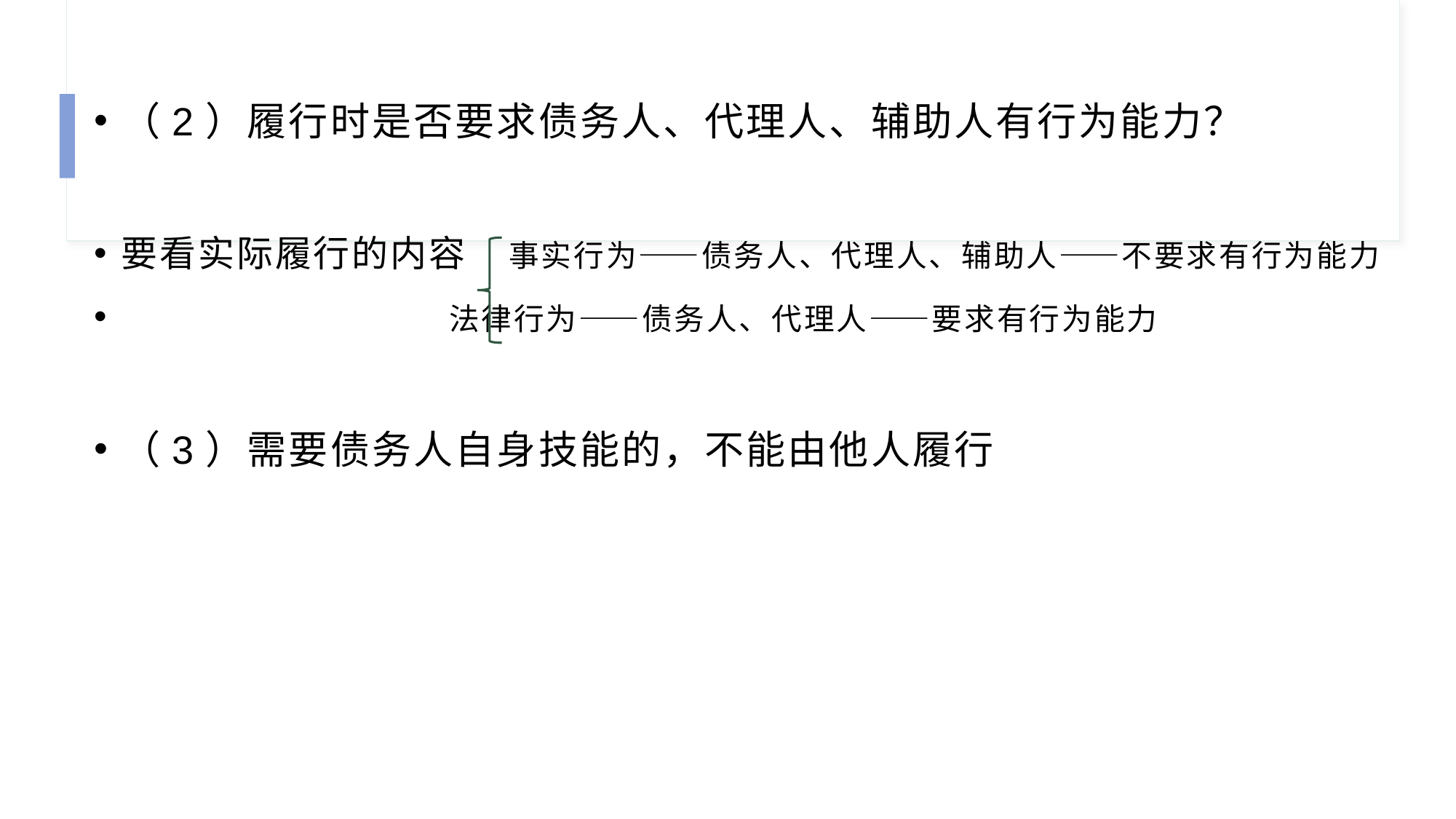

（2）履行时是否要求债务人、代理人、辅助人有行为能力？

要看实际履行的内容    事实行为——债务人、代理人、辅助人——不要求有行为能力
                               法律行为——债务人、代理人——要求有行为能力

（3）需要债务人自身技能的，不能由他人履行